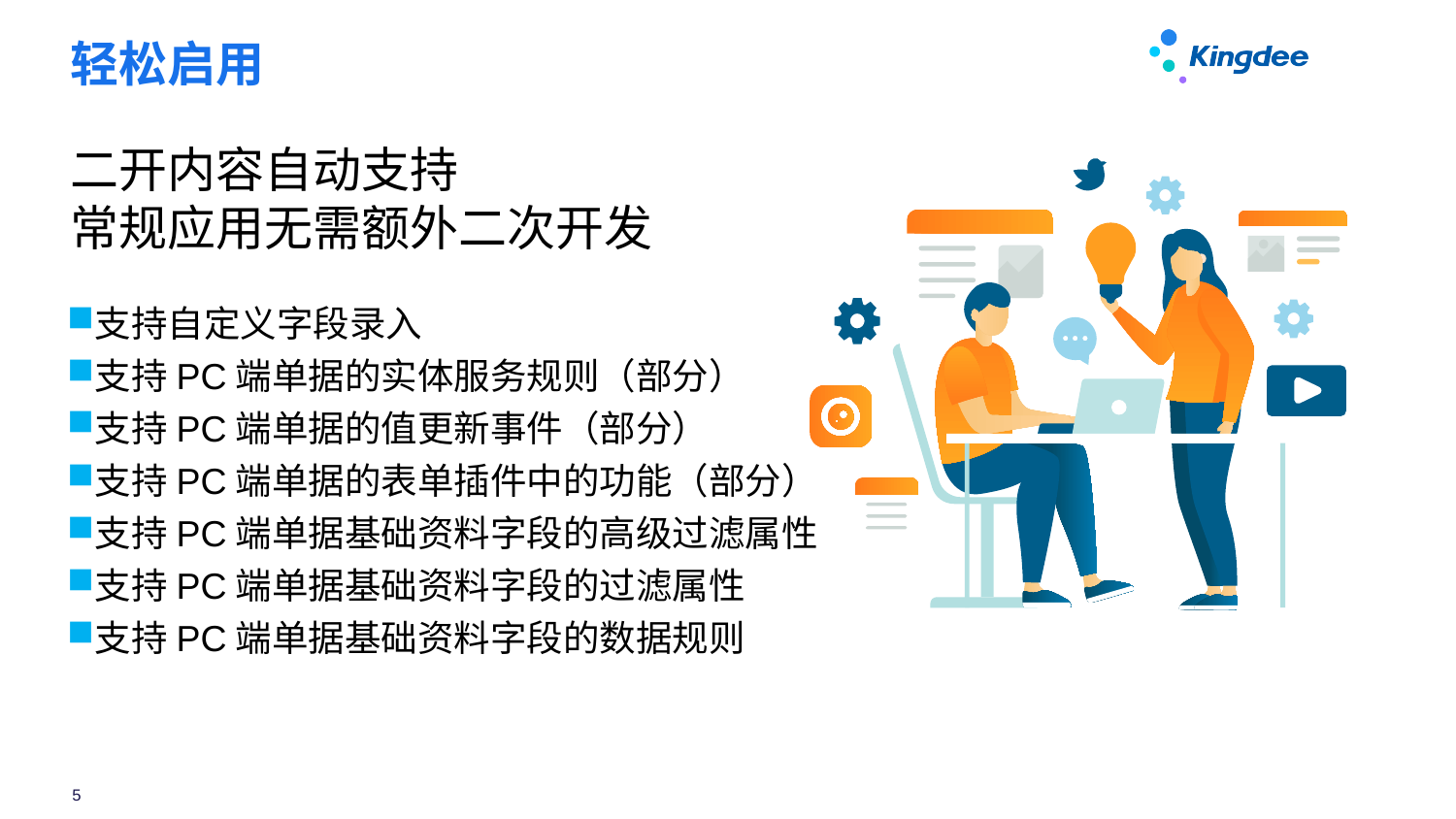

# 轻松启用
二开内容自动支持
常规应用无需额外二次开发

支持自定义字段录入
支持PC端单据的实体服务规则（部分）
支持PC端单据的值更新事件（部分）
支持PC端单据的表单插件中的功能（部分）
支持PC端单据基础资料字段的高级过滤属性
支持PC端单据基础资料字段的过滤属性
支持PC端单据基础资料字段的数据规则